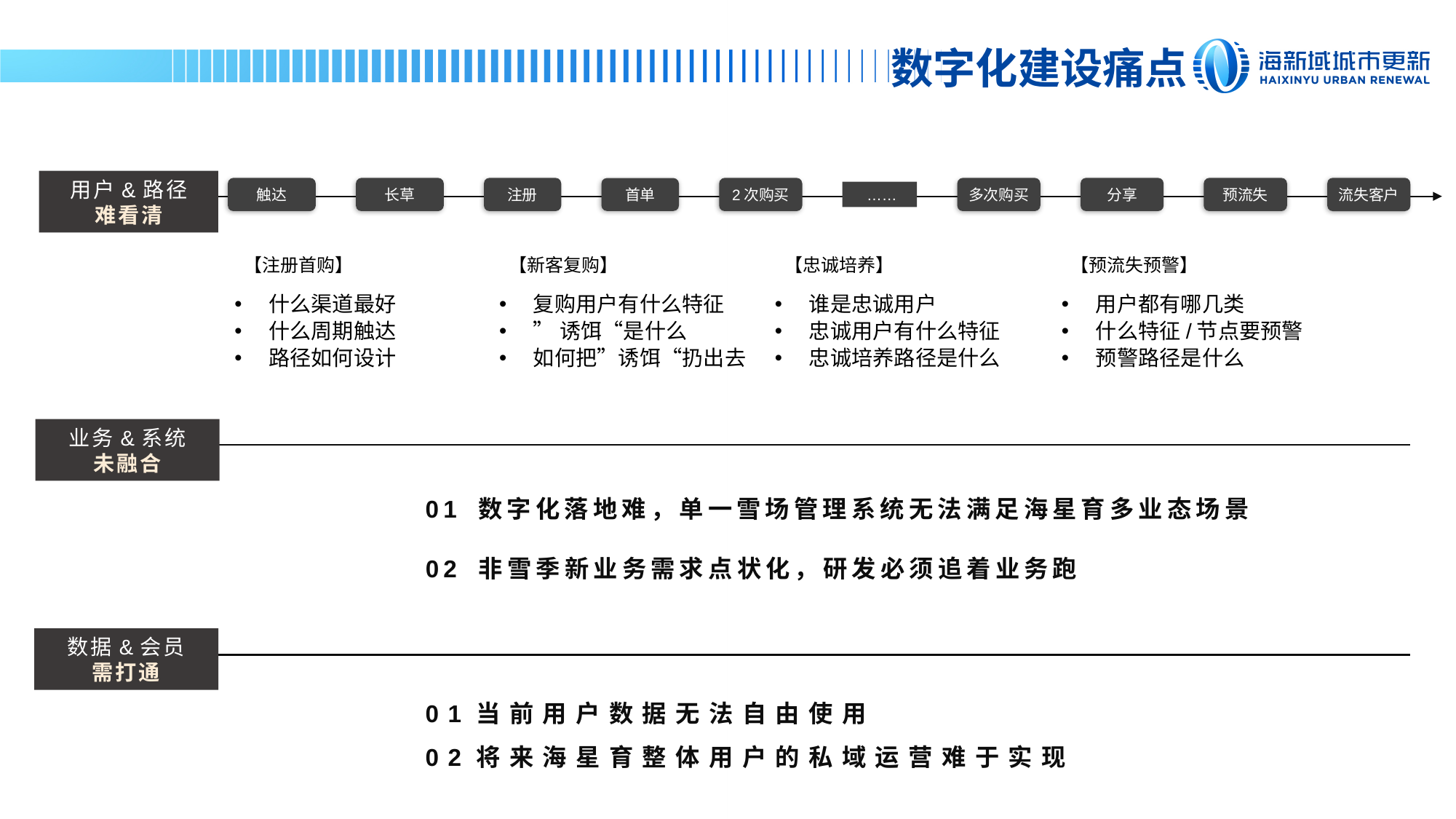

数字化建设痛点
用户&路径
难看清
流失客户
触达
长草
注册
2次购买
多次购买
分享
预流失
首单
 ……
【注册首购】
【新客复购】
【忠诚培养】
【预流失预警】
复购用户有什么特征
”诱饵“是什么
如何把”诱饵“扔出去
什么渠道最好
什么周期触达
路径如何设计
谁是忠诚用户
忠诚用户有什么特征
忠诚培养路径是什么
用户都有哪几类
什么特征/节点要预警
预警路径是什么
业务&系统
未融合
01 数字化落地难，单一雪场管理系统无法满足海星育多业态场景
02 非雪季新业务需求点状化，研发必须追着业务跑
数据&会员
需打通
01当前用户数据无法自由使用
02将来海星育整体用户的私域运营难于实现